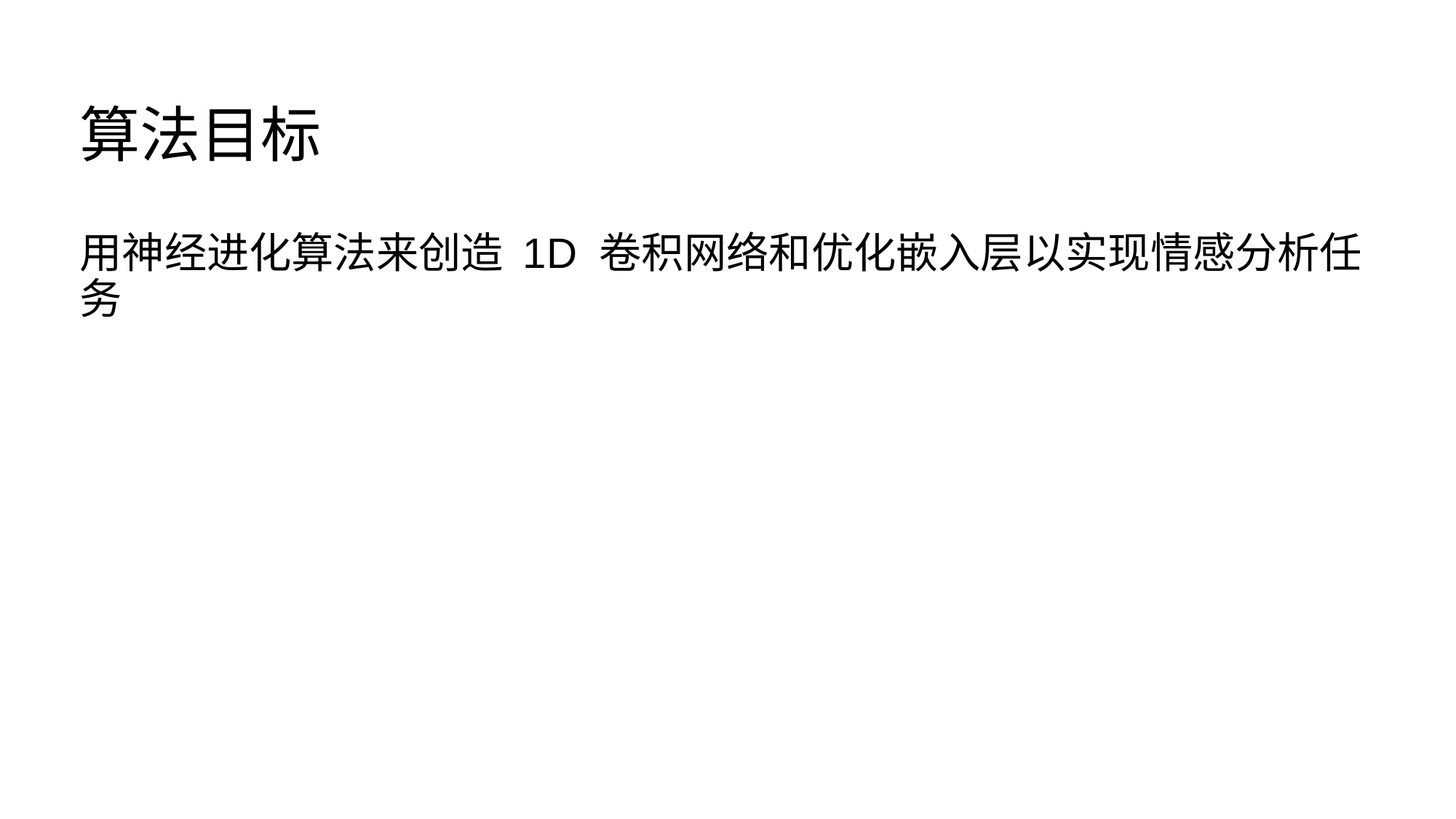

算法目标
用神经进化算法来创造 1D 卷积网络和优化嵌入层以实现情感分析任务